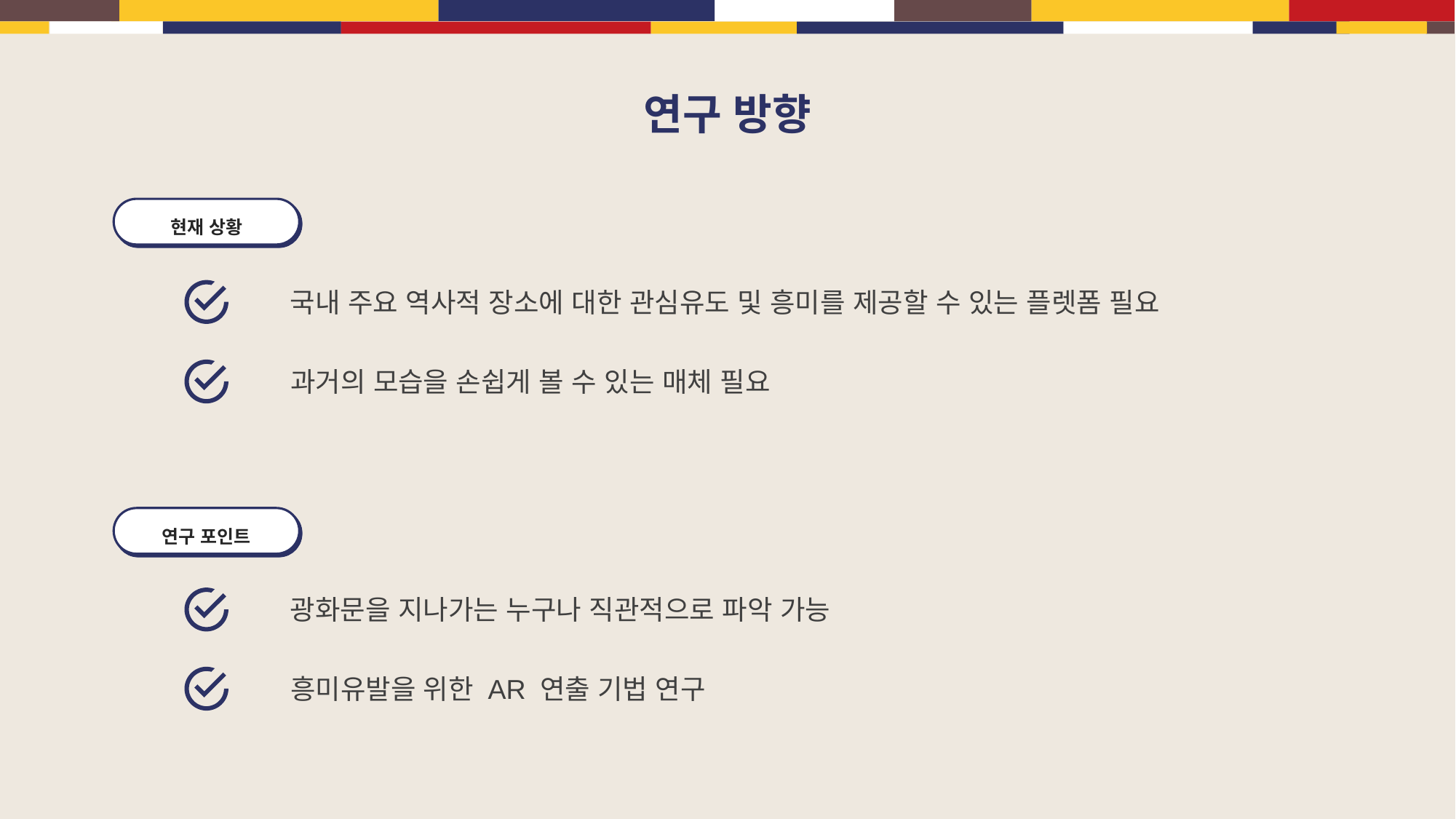

연구 방향
현재 상황

국내 주요 역사적 장소에 대한 관심유도 및 흥미를 제공할 수 있는 플렛폼 필요
과거의 모습을 손쉽게 볼 수 있는 매체 필요

연구 포인트
광화문을 지나가는 누구나 직관적으로 파악 가능

흥미유발을 위한 AR 연출 기법 연구